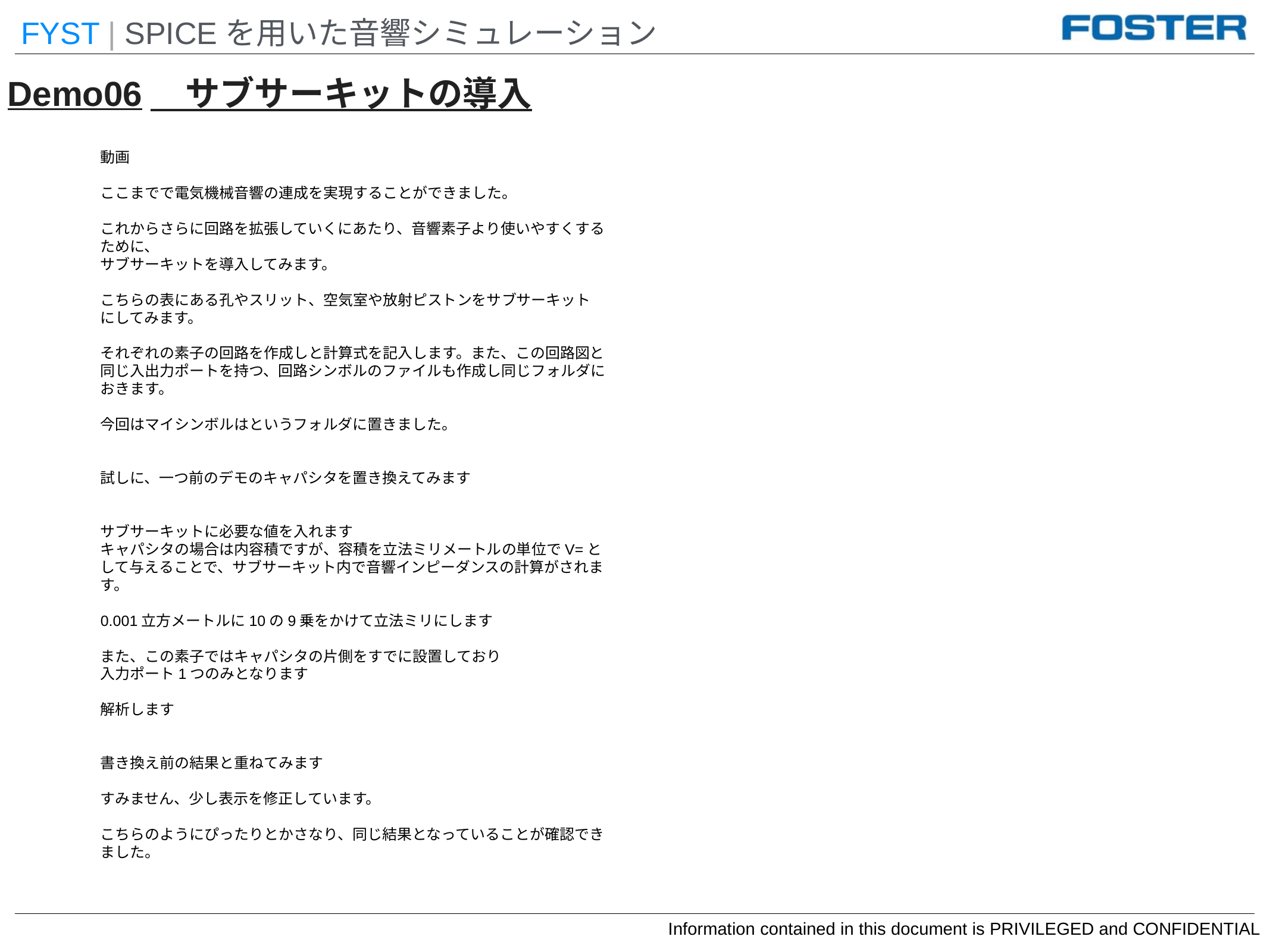

FYST | SPICEを用いた音響シミュレーション
Demo06　サブサーキットの導入
動画

ここまでで電気機械音響の連成を実現することができました。

これからさらに回路を拡張していくにあたり、音響素子より使いやすくするために、
サブサーキットを導入してみます。

こちらの表にある孔やスリット、空気室や放射ピストンをサブサーキットにしてみます。

それぞれの素子の回路を作成しと計算式を記入します。また、この回路図と同じ入出力ポートを持つ、回路シンボルのファイルも作成し同じフォルダにおきます。

今回はマイシンボルはというフォルダに置きました。

試しに、一つ前のデモのキャパシタを置き換えてみます

サブサーキットに必要な値を入れます
キャパシタの場合は内容積ですが、容積を立法ミリメートルの単位でV=として与えることで、サブサーキット内で音響インピーダンスの計算がされます。

0.001立方メートルに10の9乗をかけて立法ミリにします

また、この素子ではキャパシタの片側をすでに設置しており
入力ポート1つのみとなります

解析します

書き換え前の結果と重ねてみます

すみません、少し表示を修正しています。

こちらのようにぴったりとかさなり、同じ結果となっていることが確認できました。